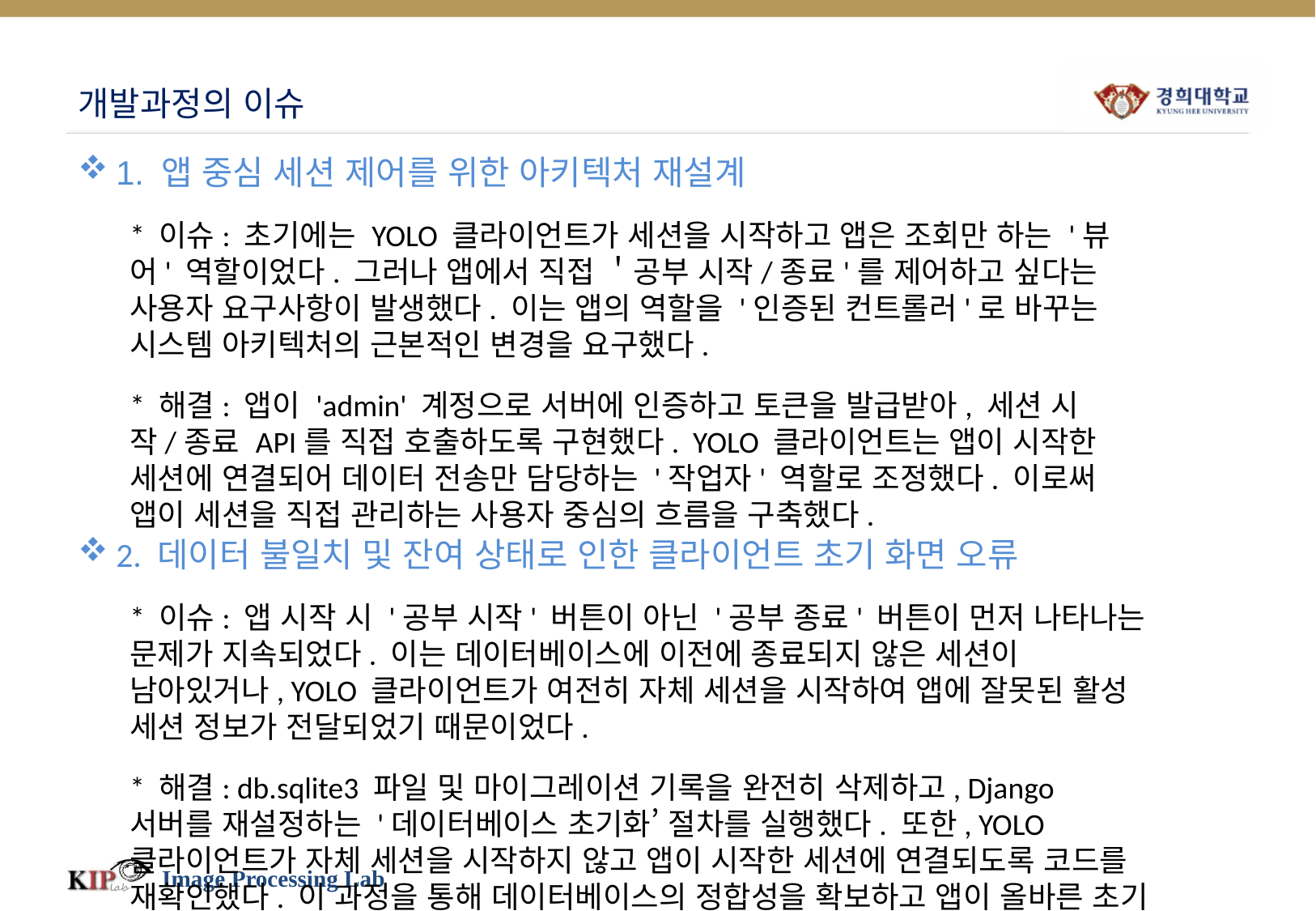

# 개발과정의 이슈
1. 앱 중심 세션 제어를 위한 아키텍처 재설계
* 이슈: 초기에는 YOLO 클라이언트가 세션을 시작하고 앱은 조회만 하는 '뷰어' 역할이었다. 그러나 앱에서 직접 ＇공부 시작/종료'를 제어하고 싶다는 사용자 요구사항이 발생했다. 이는 앱의 역할을 '인증된 컨트롤러'로 바꾸는 시스템 아키텍처의 근본적인 변경을 요구했다.
* 해결: 앱이 'admin' 계정으로 서버에 인증하고 토큰을 발급받아, 세션 시작/종료 API를 직접 호출하도록 구현했다.  YOLO 클라이언트는 앱이 시작한 세션에 연결되어 데이터 전송만 담당하는 '작업자' 역할로 조정했다. 이로써 앱이 세션을 직접 관리하는 사용자 중심의 흐름을 구축했다.
2. 데이터 불일치 및 잔여 상태로 인한 클라이언트 초기 화면 오류
* 이슈: 앱 시작 시 '공부 시작' 버튼이 아닌 '공부 종료' 버튼이 먼저 나타나는 문제가 지속되었다. 이는 데이터베이스에 이전에 종료되지 않은 세션이 남아있거나, YOLO 클라이언트가 여전히 자체 세션을 시작하여 앱에 잘못된 활성 세션 정보가 전달되었기 때문이었다.
* 해결: db.sqlite3 파일 및 마이그레이션 기록을 완전히 삭제하고, Django 서버를 재설정하는 '데이터베이스 초기화’ 절차를 실행했다. 또한, YOLO 클라이언트가 자체 세션을 시작하지 않고 앱이 시작한 세션에 연결되도록 코드를 재확인했다. 이 과정을 통해 데이터베이스의 정합성을 확보하고 앱이 올바른 초기 상태('공부 시작' 버튼)를 표시하도록 수정했다.
Image Processing Lab